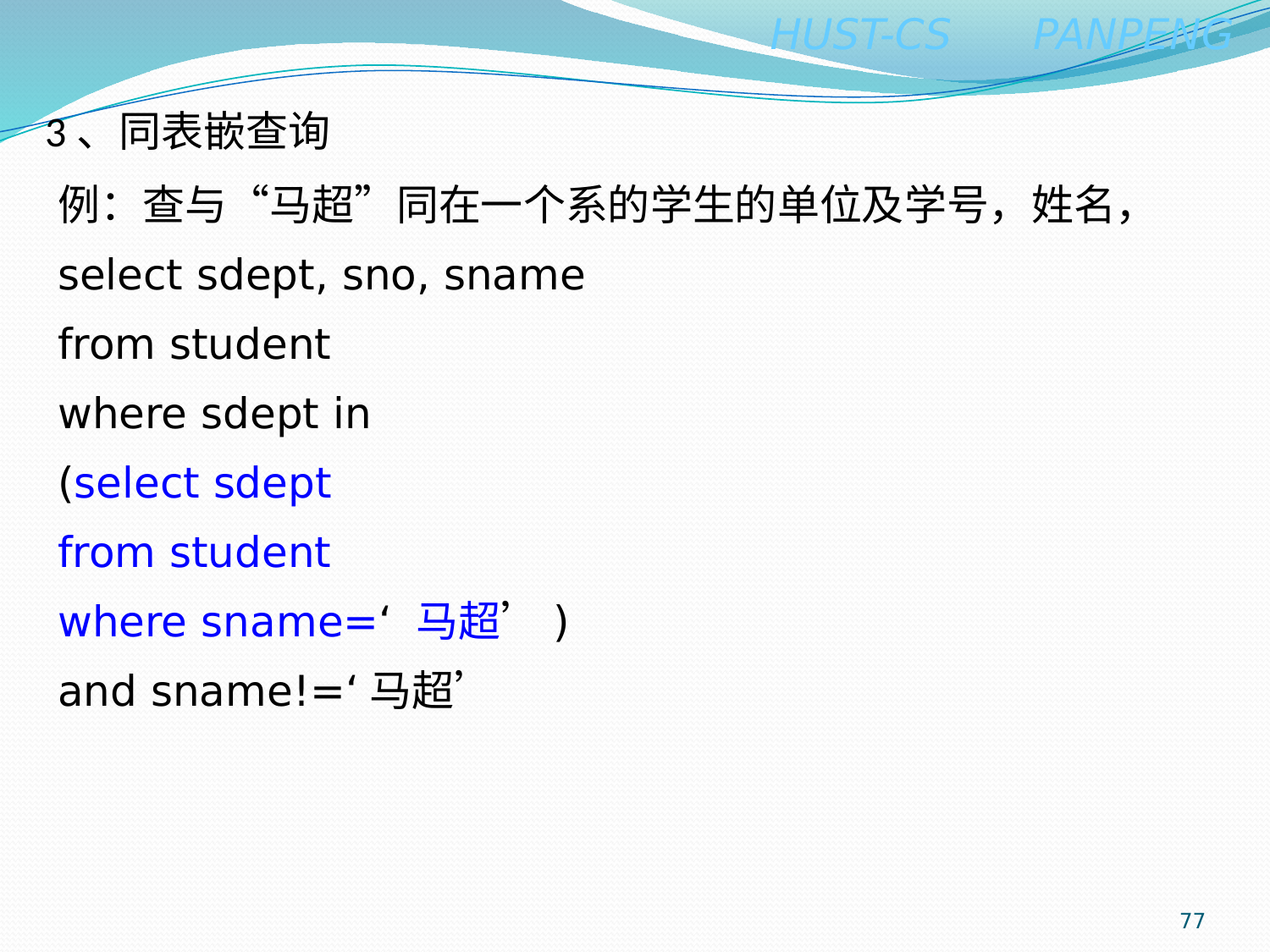

# 3、同表嵌查询
例：查与“马超”同在一个系的学生的单位及学号，姓名，
select sdept, sno, sname
from student
where sdept in
(select sdept
from student
where sname=‘ 马超’)
and sname!=‘马超’
77